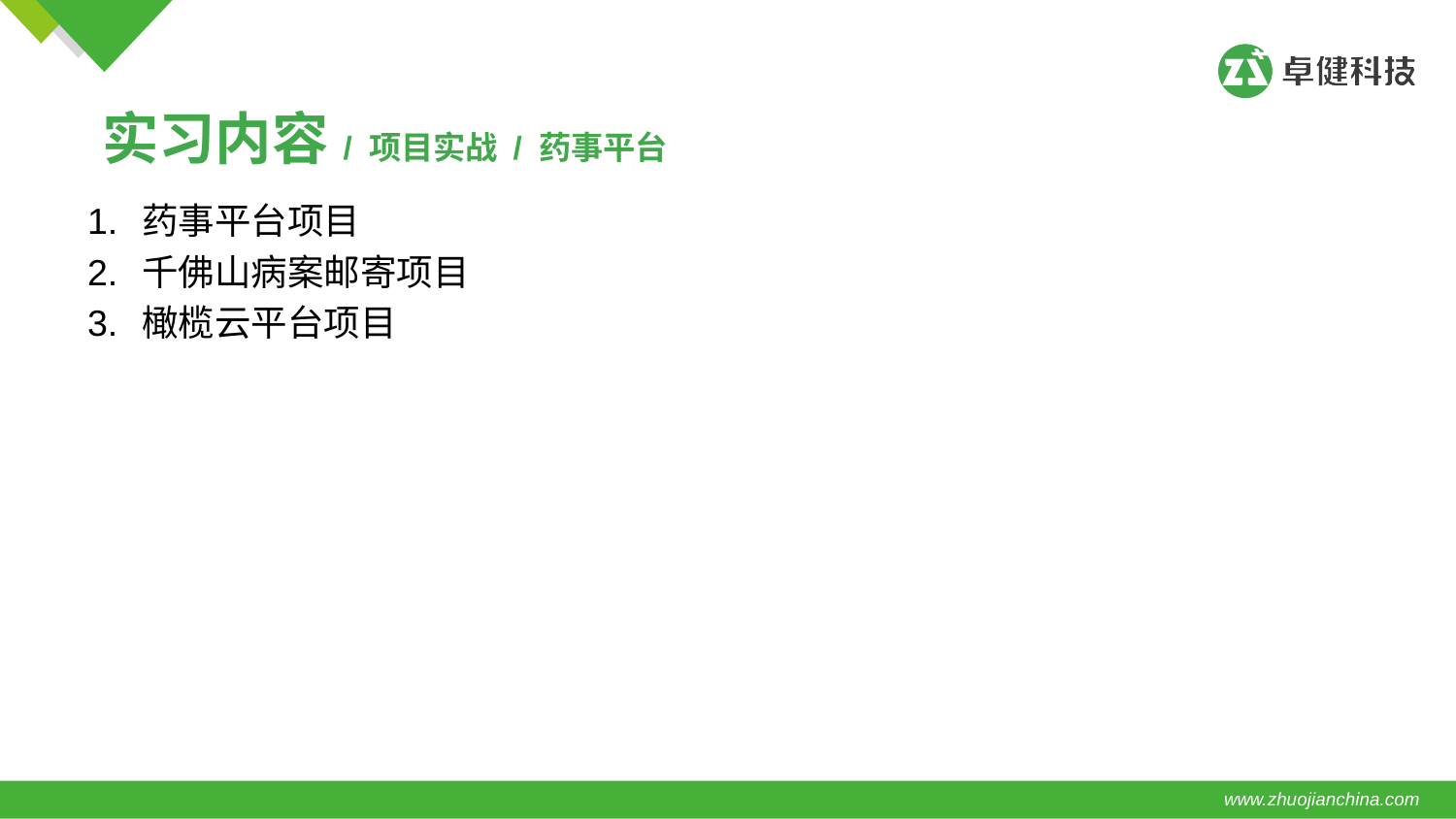

实习内容 / 项目实战 / 药事平台
药事平台项目
千佛山病案邮寄项目
橄榄云平台项目